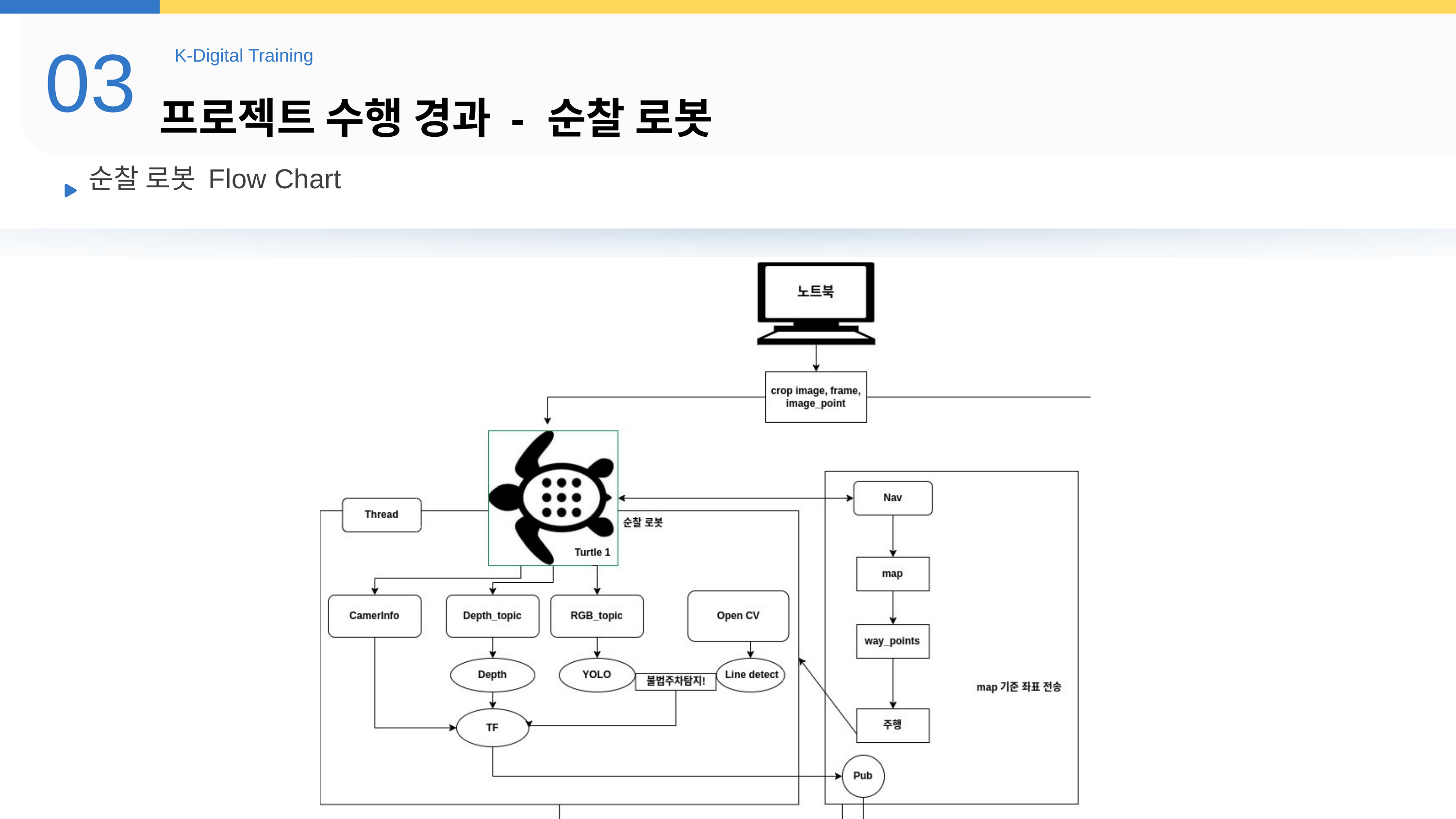

03

K-Digital Training
프로젝트 수행 경과 - 순찰 로봇

순찰 로봇 Flow Chart